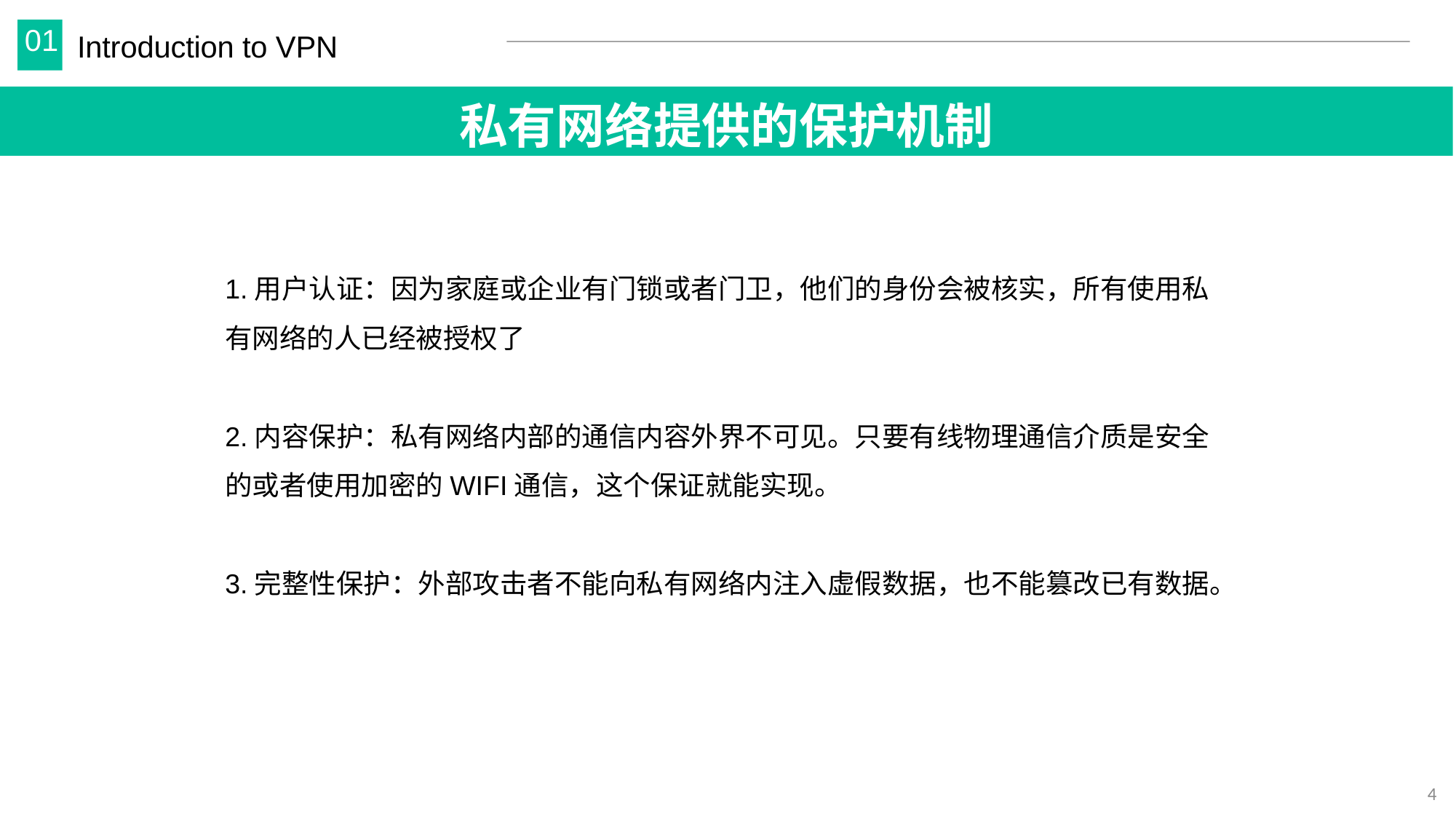

Introduction to VPN

01

私有网络提供的保护机制
1.用户认证：因为家庭或企业有门锁或者门卫，他们的身份会被核实，所有使用私有网络的人已经被授权了

2.内容保护：私有网络内部的通信内容外界不可见。只要有线物理通信介质是安全的或者使用加密的WIFI通信，这个保证就能实现。

3.完整性保护：外部攻击者不能向私有网络内注入虚假数据，也不能篡改已有数据。

4